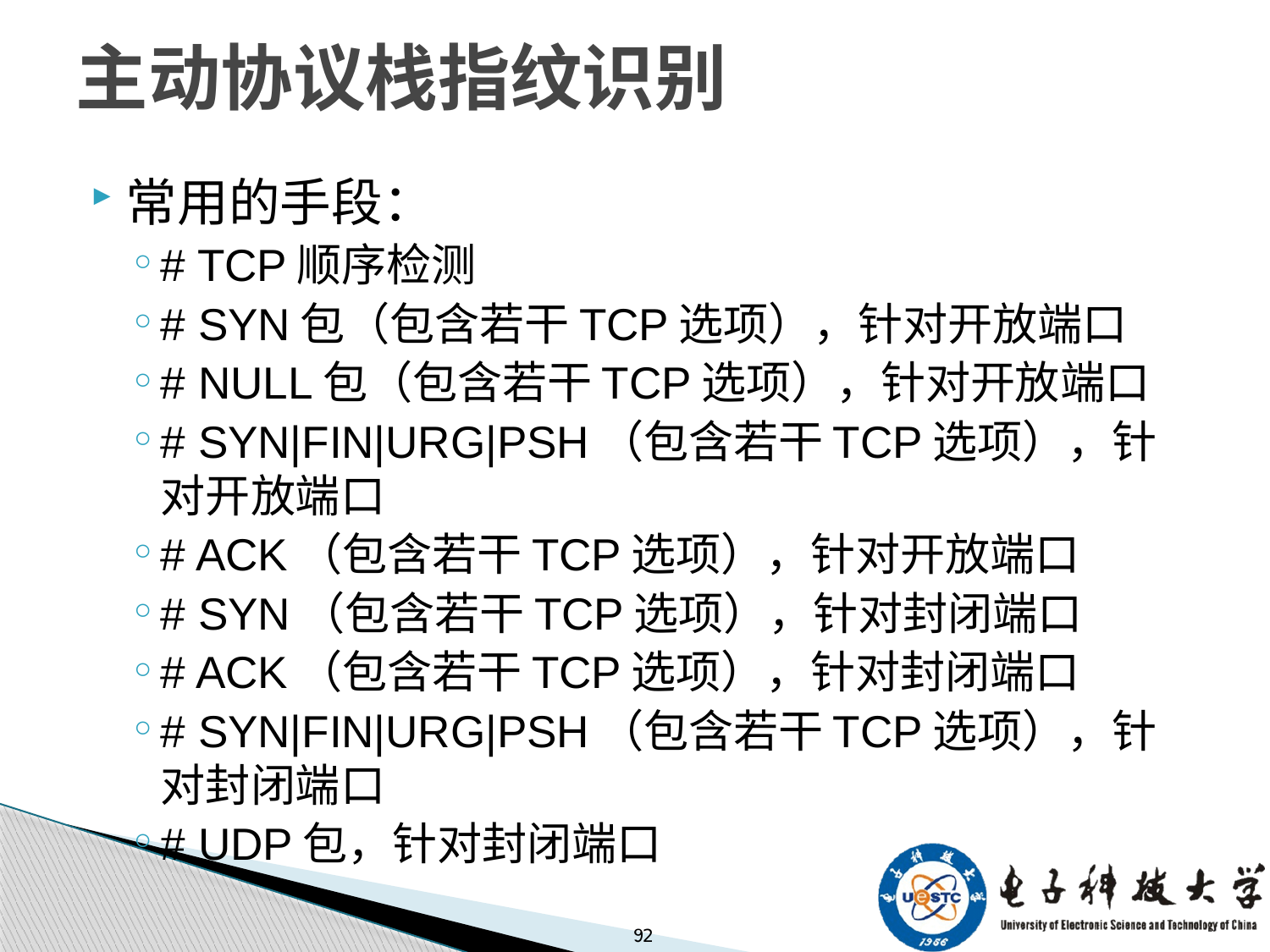

# 主动协议栈指纹识别
常用的手段：
# TCP顺序检测
# SYN包（包含若干TCP选项），针对开放端口
# NULL包（包含若干TCP选项），针对开放端口
# SYN|FIN|URG|PSH（包含若干TCP选项），针对开放端口
# ACK（包含若干TCP选项），针对开放端口
# SYN（包含若干TCP选项），针对封闭端口
# ACK（包含若干TCP选项），针对封闭端口
# SYN|FIN|URG|PSH（包含若干TCP选项），针对封闭端口
# UDP包，针对封闭端口
92